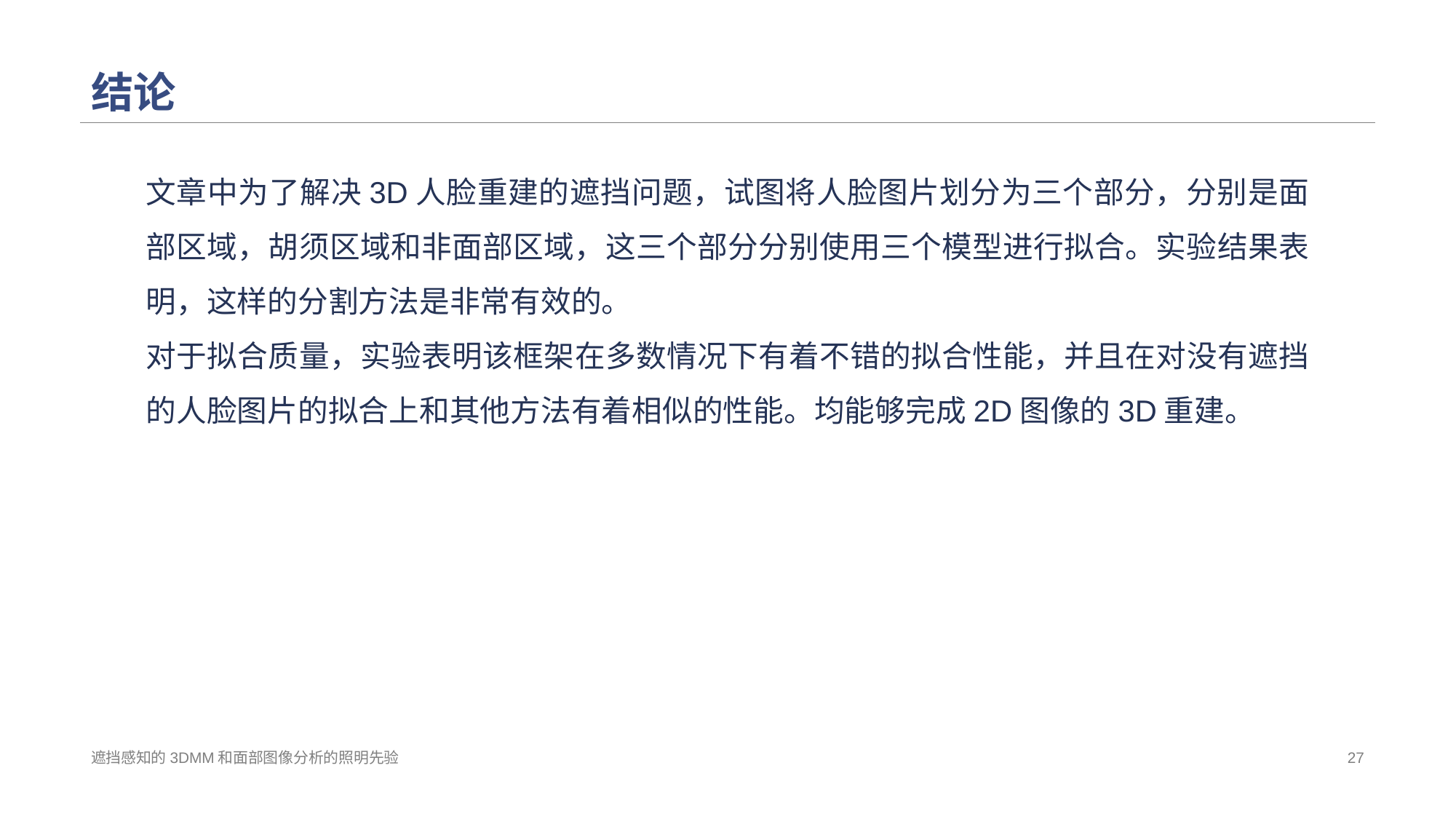

# 结论
文章中为了解决3D人脸重建的遮挡问题，试图将人脸图片划分为三个部分，分别是面部区域，胡须区域和非面部区域，这三个部分分别使用三个模型进行拟合。实验结果表明，这样的分割方法是非常有效的。
对于拟合质量，实验表明该框架在多数情况下有着不错的拟合性能，并且在对没有遮挡的人脸图片的拟合上和其他方法有着相似的性能。均能够完成2D图像的3D重建。

遮挡感知的3DMM和面部图像分析的照明先验
27